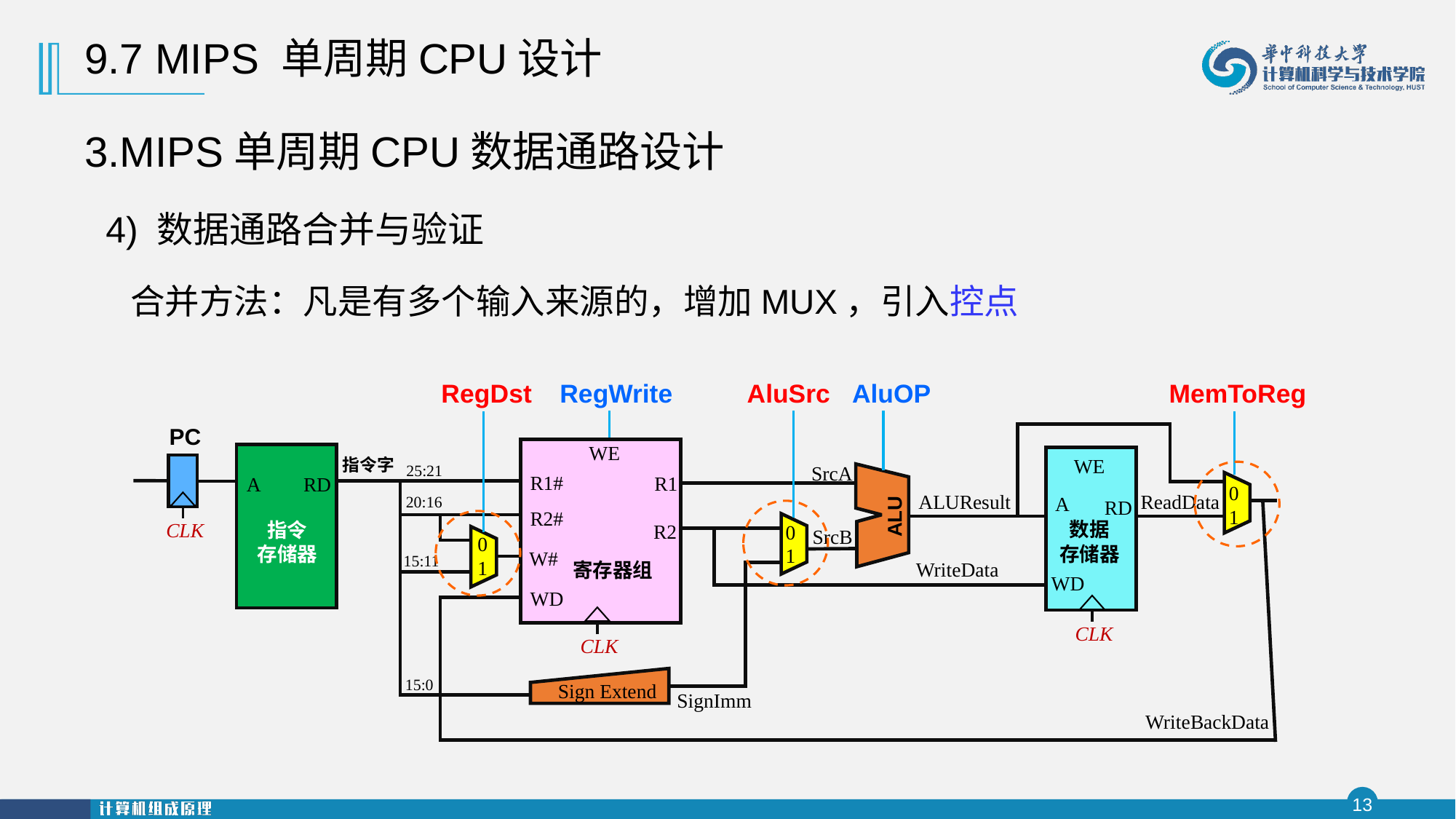

9.7 MIPS 单周期CPU设计
3.MIPS单周期CPU数据通路设计
4) 数据通路合并与验证
合并方法：凡是有多个输入来源的，增加MUX，引入控点
AluSrc
MemToReg
RegDst
RegWrite
AluOP
PC
WE

R1#
R1
R2#
R2
W#
寄存器组
WD

CLK

A
RD
指令
存储器

WE
A
RD
数据
存储器
WD
指令字

SrcA
25:21

0
1

ReadData
ALUResult
20:16

ALU

CLK
0
1
SrcB
0
1

15:11
WriteData

CLK

15:0
Sign Extend
SignImm
WriteBackData